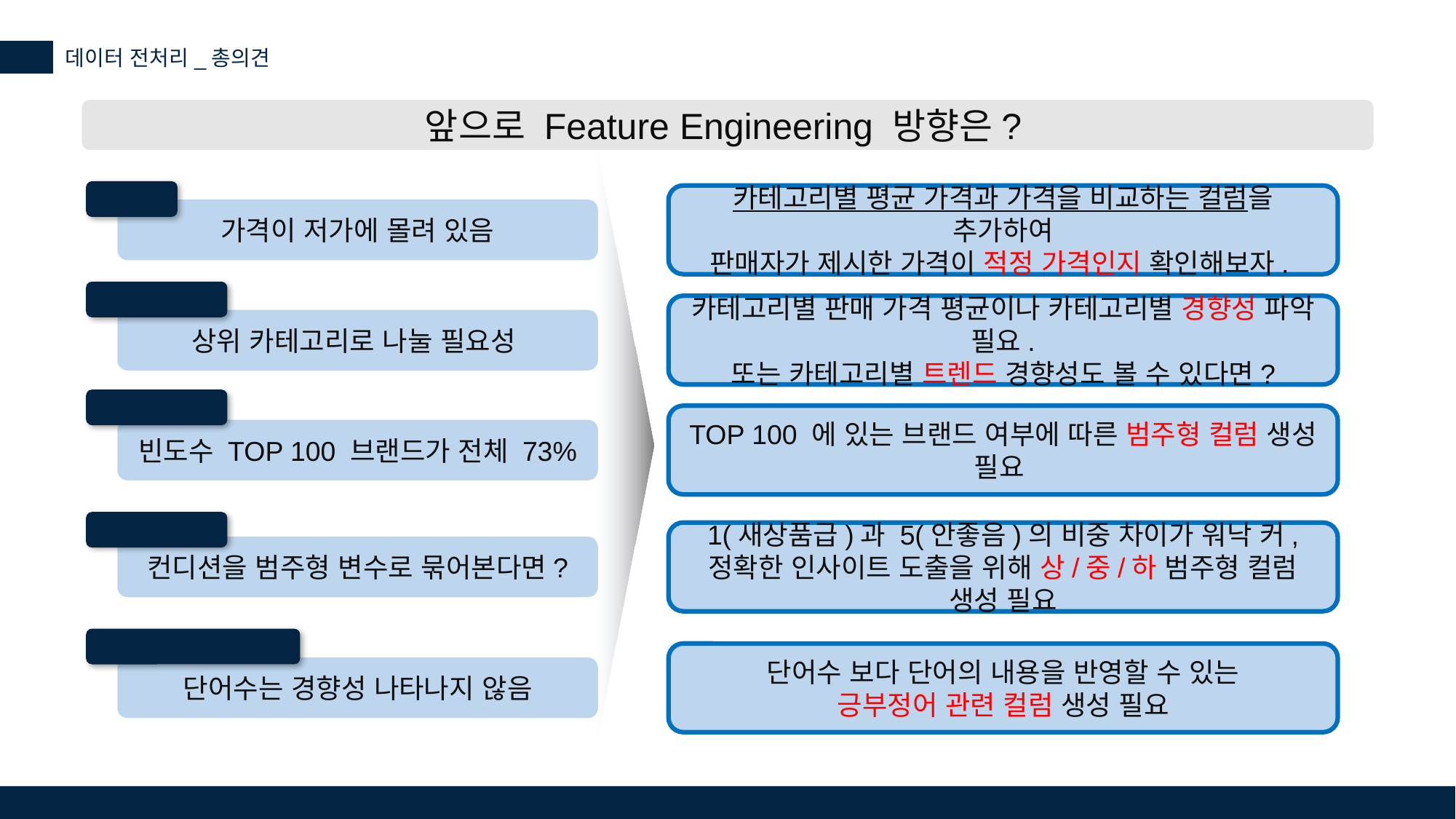

데이터 전처리_총의견
앞으로 Feature Engineering 방향은?

Price
카테고리별 평균 가격과 가격을 비교하는 컬럼을 추가하여
판매자가 제시한 가격이 적정 가격인지 확인해보자.
가격이 저가에 몰려 있음
Category
카테고리별 판매 가격 평균이나 카테고리별 경향성 파악 필요.
또는 카테고리별 트렌드 경향성도 볼 수 있다면?
상위 카테고리로 나눌 필요성
Brand Name
TOP 100 에 있는 브랜드 여부에 따른 범주형 컬럼 생성 필요

빈도수 TOP 100 브랜드가 전체 73%
Condition
1(새상품급)과 5(안좋음)의 비중 차이가 워낙 커,
정확한 인사이트 도출을 위해 상/중/하 범주형 컬럼 생성 필요
컨디션을 범주형 변수로 묶어본다면?
Item description
단어수 보다 단어의 내용을 반영할 수 있는
긍부정어 관련 컬럼 생성 필요
단어수는 경향성 나타나지 않음